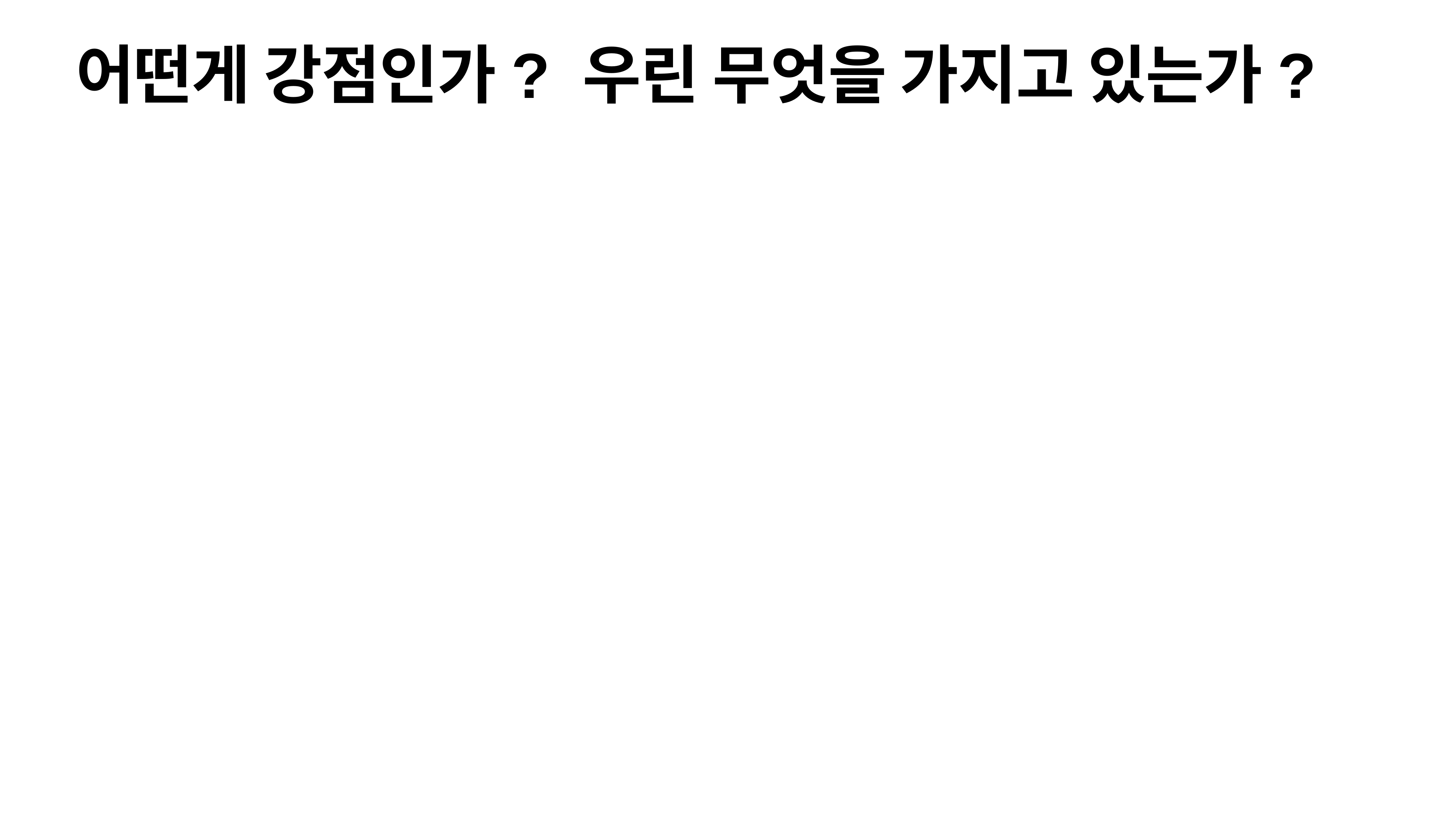

# 어떤게 강점인가? 우린 무엇을 가지고 있는가?